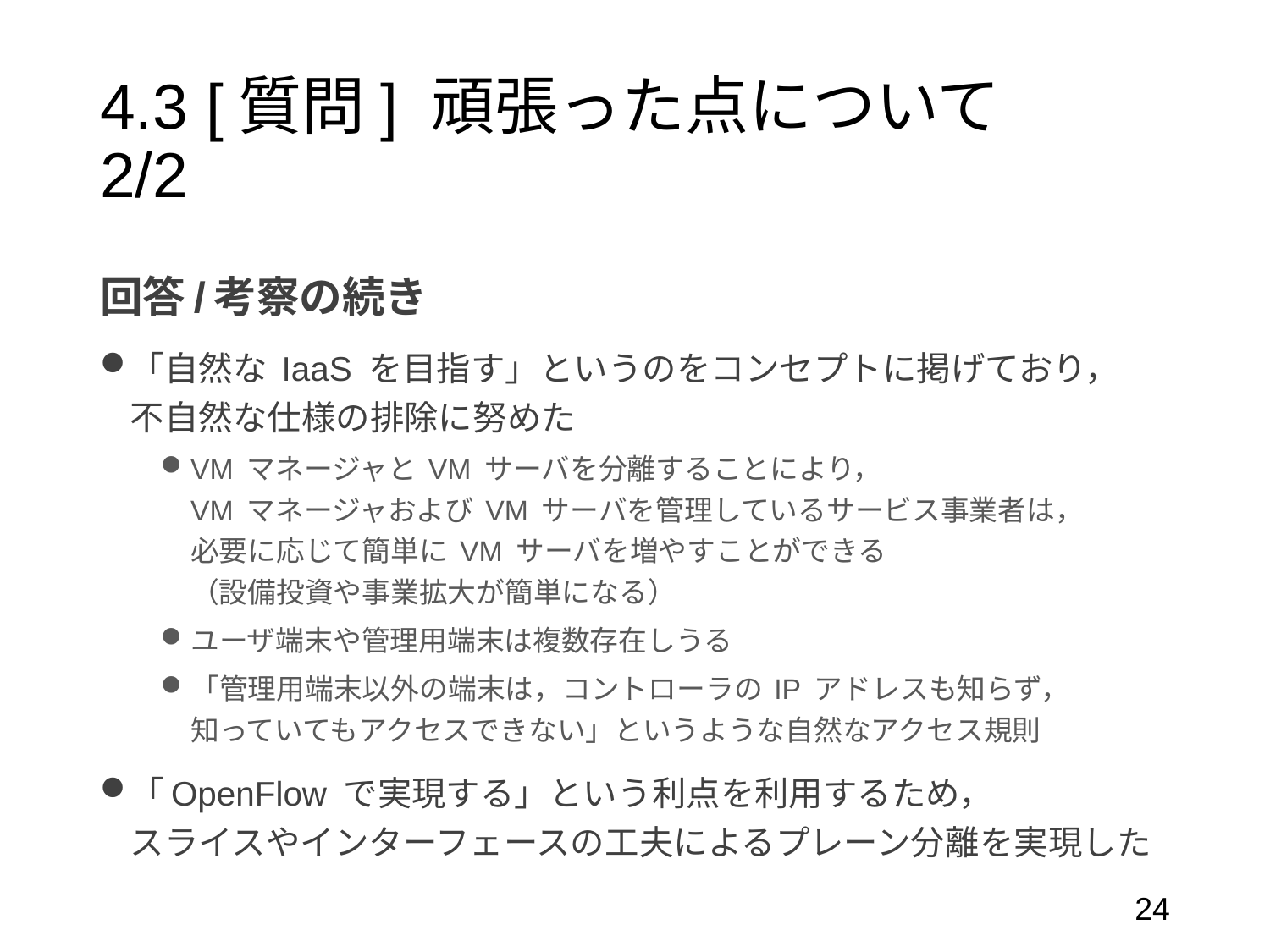

# 4.3 [質問] 頑張った点について	2/2
回答/考察の続き
「自然な IaaS を目指す」というのをコンセプトに掲げており，
不自然な仕様の排除に努めた
VM マネージャと VM サーバを分離することにより，
VM マネージャおよび VM サーバを管理しているサービス事業者は，
必要に応じて簡単に VM サーバを増やすことができる
（設備投資や事業拡大が簡単になる）
ユーザ端末や管理用端末は複数存在しうる
「管理用端末以外の端末は，コントローラの IP アドレスも知らず，
知っていてもアクセスできない」というような自然なアクセス規則
「OpenFlow で実現する」という利点を利用するため，
スライスやインターフェースの工夫によるプレーン分離を実現した
24